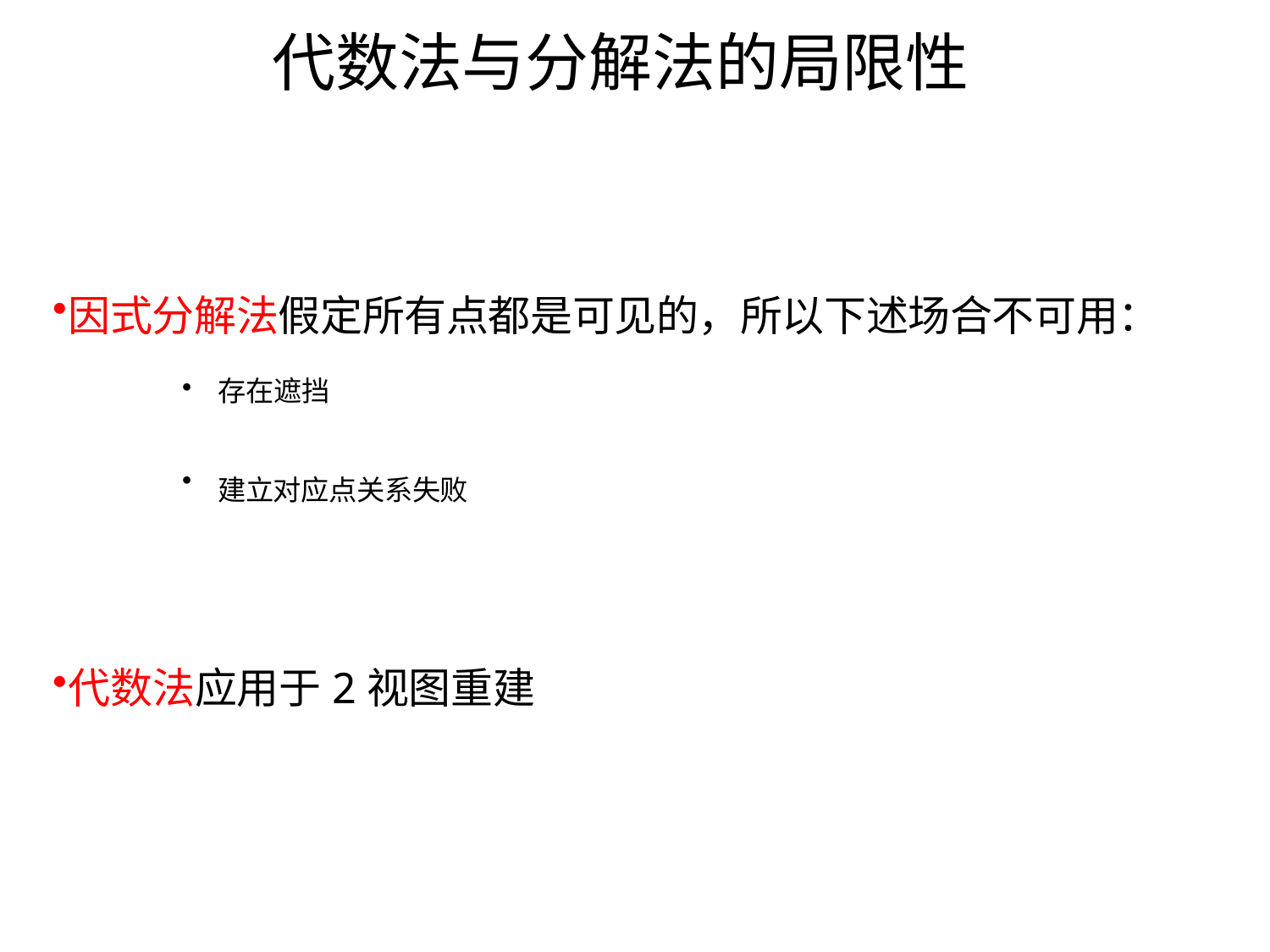

# 代数法与分解法的局限性
因式分解法假定所有点都是可见的，所以下述场合不可用：
存在遮挡
建立对应点关系失败

代数法应用于2视图重建